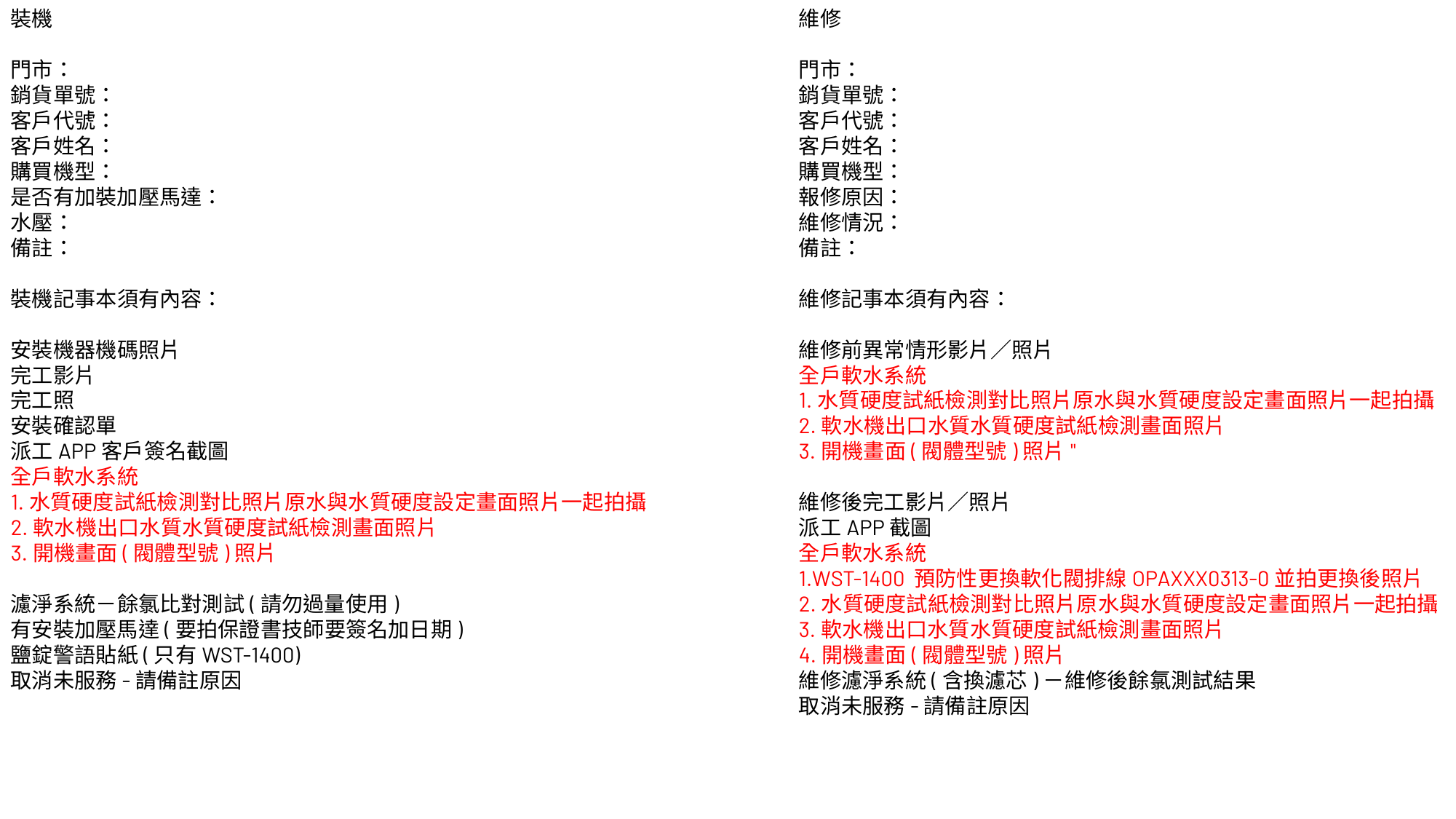

裝機

門市：
銷貨單號：
客戶代號：
客戶姓名：
購買機型：
是否有加裝加壓馬達：
水壓：
備註：

裝機記事本須有內容：

安裝機器機碼照片
完工影片
完工照
安裝確認單
派工APP客戶簽名截圖
全戶軟水系統
1.水質硬度試紙檢測對比照片原水與水質硬度設定畫面照片一起拍攝
2.軟水機出口水質水質硬度試紙檢測畫面照片
3.開機畫面(閥體型號)照片

濾淨系統－餘氯比對測試(請勿過量使用)
有安裝加壓馬達(要拍保證書技師要簽名加日期)
鹽錠警語貼紙(只有WST-1400)
取消未服務-請備註原因
維修

門市：
銷貨單號：
客戶代號：
客戶姓名：
購買機型：
報修原因：
維修情況：
備註：

維修記事本須有內容：

維修前異常情形影片／照片
全戶軟水系統
1.水質硬度試紙檢測對比照片原水與水質硬度設定畫面照片一起拍攝
2.軟水機出口水質水質硬度試紙檢測畫面照片
3.開機畫面(閥體型號)照片"

維修後完工影片／照片
派工APP截圖
全戶軟水系統
1.WST-1400 預防性更換軟化閥排線OPAXXX0313-0並拍更換後照片
2.水質硬度試紙檢測對比照片原水與水質硬度設定畫面照片一起拍攝
3.軟水機出口水質水質硬度試紙檢測畫面照片
4.開機畫面(閥體型號)照片
維修濾淨系統(含換濾芯)－維修後餘氯測試結果
取消未服務-請備註原因